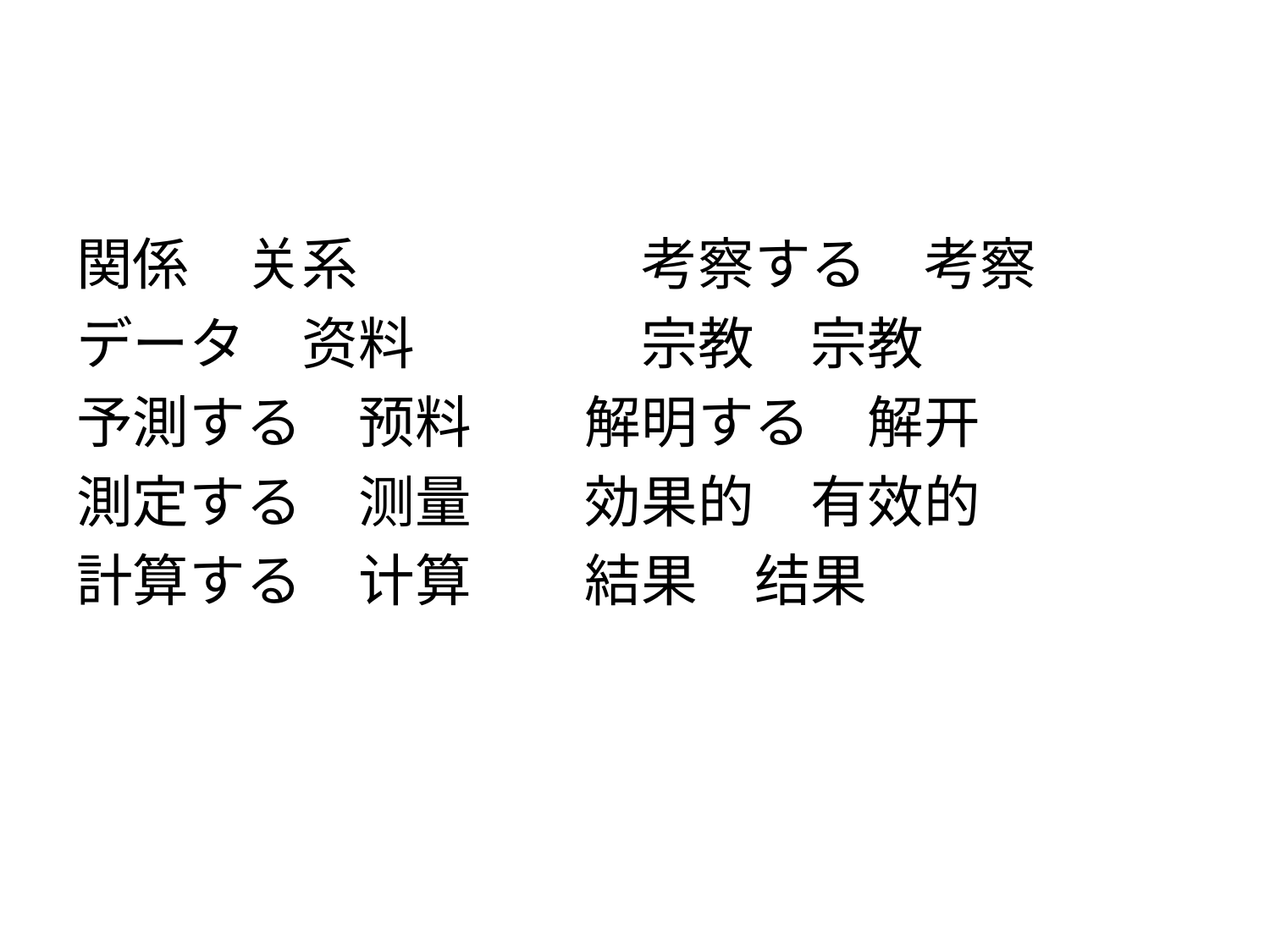

#
関係　关系　　　　　考察する　考察
データ　资料　　　　宗教　宗教
予測する　预料　　解明する　解开
測定する　测量　　効果的　有效的
計算する　计算　　結果　结果